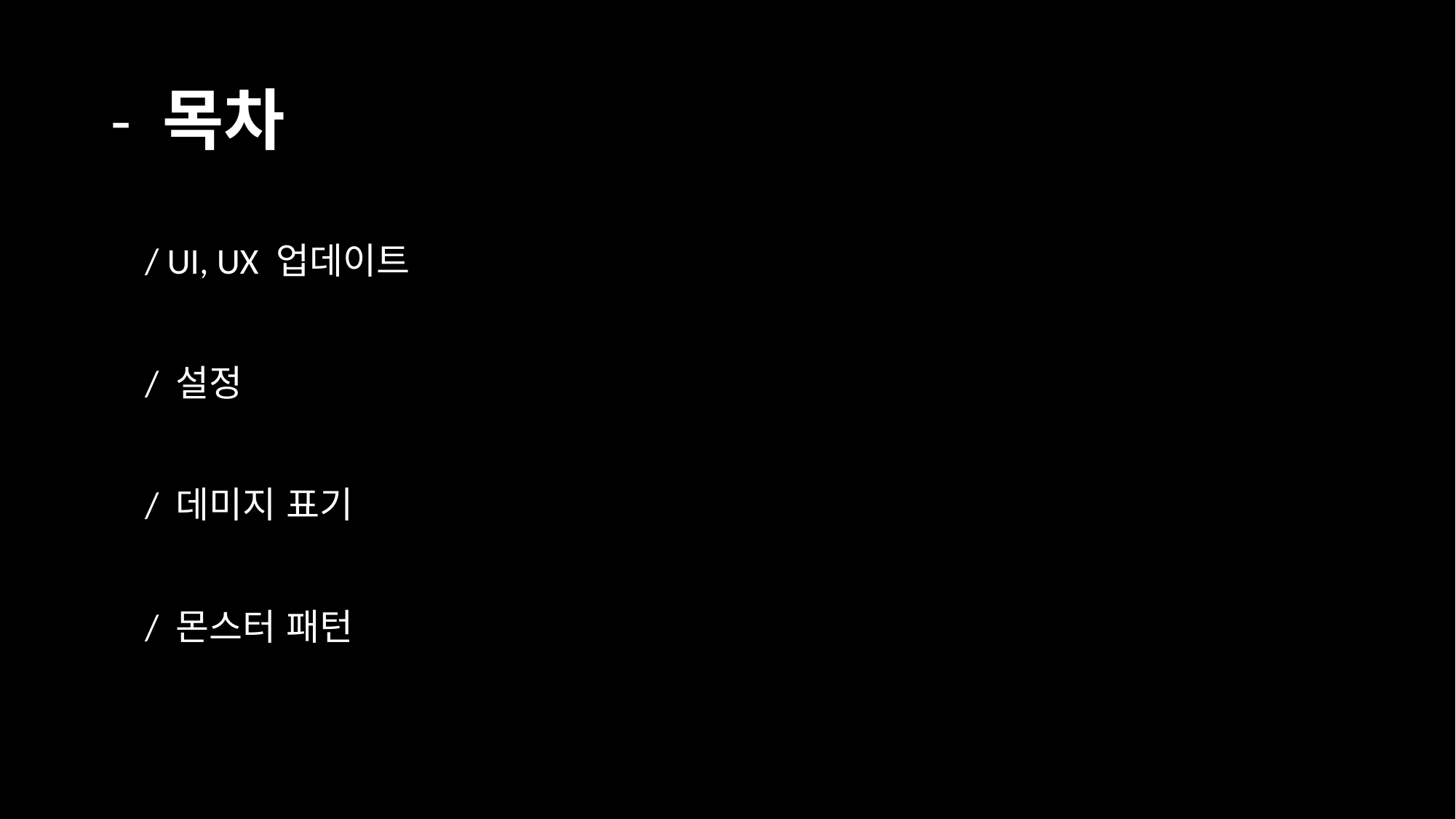

# - 목차
/ UI, UX 업데이트
/ 설정
/ 데미지 표기
/ 몬스터 패턴